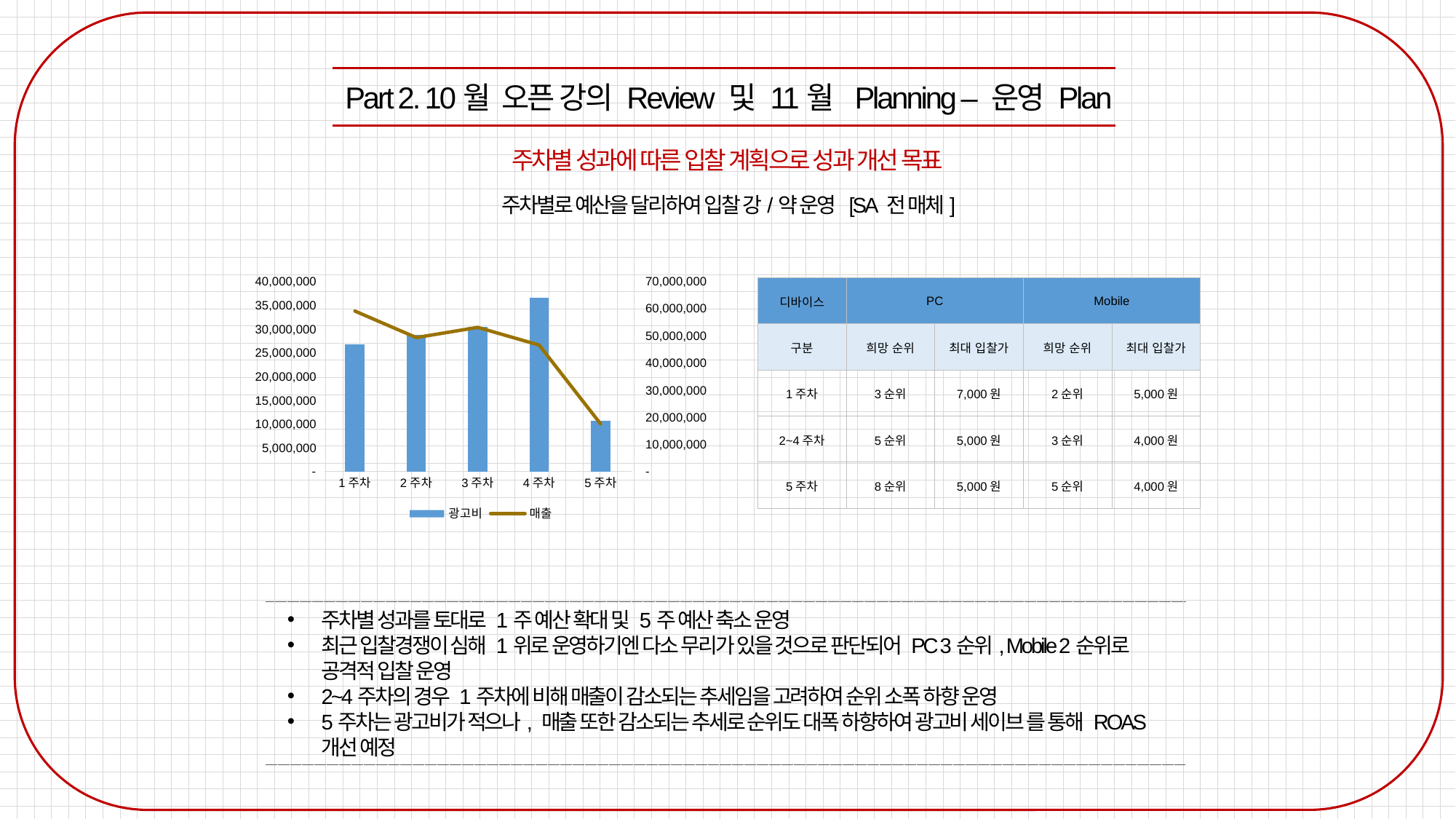

Part 2. 10월  오픈 강의 Review 및 11월  Planning – 운영 Plan
주차별 성과에 따른 입찰 계획으로 성과 개선 목표
주차별로 예산을 달리하여 입찰 강/약 운영  [SA 전 매체]

### Chart

| Category | 광고비 | 매출 |
|---|---|---|
| 1주차 | 26676663.86 | 59056890.0 |
| 2주차 | 28795358.056666665 | 49298530.0 |
| 3주차 | 30373673.55000001 | 53045221.0 |
| 4주차 | 36568696.12 | 46535920.0 |
| 5주차 | 10598484.71 | 17494720.0 |
| 디바이스 | PC |  | Mobile |  |
| --- | --- | --- | --- | --- |
| 구분 | 희망 순위 | 최대 입찰가 | 희망 순위 | 최대 입찰가 |
| 1주차 | 3순위 | 7,000원 | 2순위 | 5,000원 |
| 2~4주차 | 5순위 | 5,000원 | 3순위 | 4,000원 |
| 5주차 | 8순위 | 5,000원 | 5순위 | 4,000원 |

주차별 성과를 토대로 1주 예산 확대 및 5주 예산 축소 운영
최근 입찰경쟁이 심해 1위로 운영하기엔 다소 무리가 있을 것으로 판단되어 PC 3순위, Mobile 2순위로 공격적 입찰 운영
2~4주차의 경우 1주차에 비해 매출이 감소되는 추세임을 고려하여 순위 소폭 하향 운영
5주차는 광고비가 적으나, 매출 또한 감소되는 추세로 순위도 대폭 하향하여 광고비 세이브 를 통해 ROAS 개선 예정